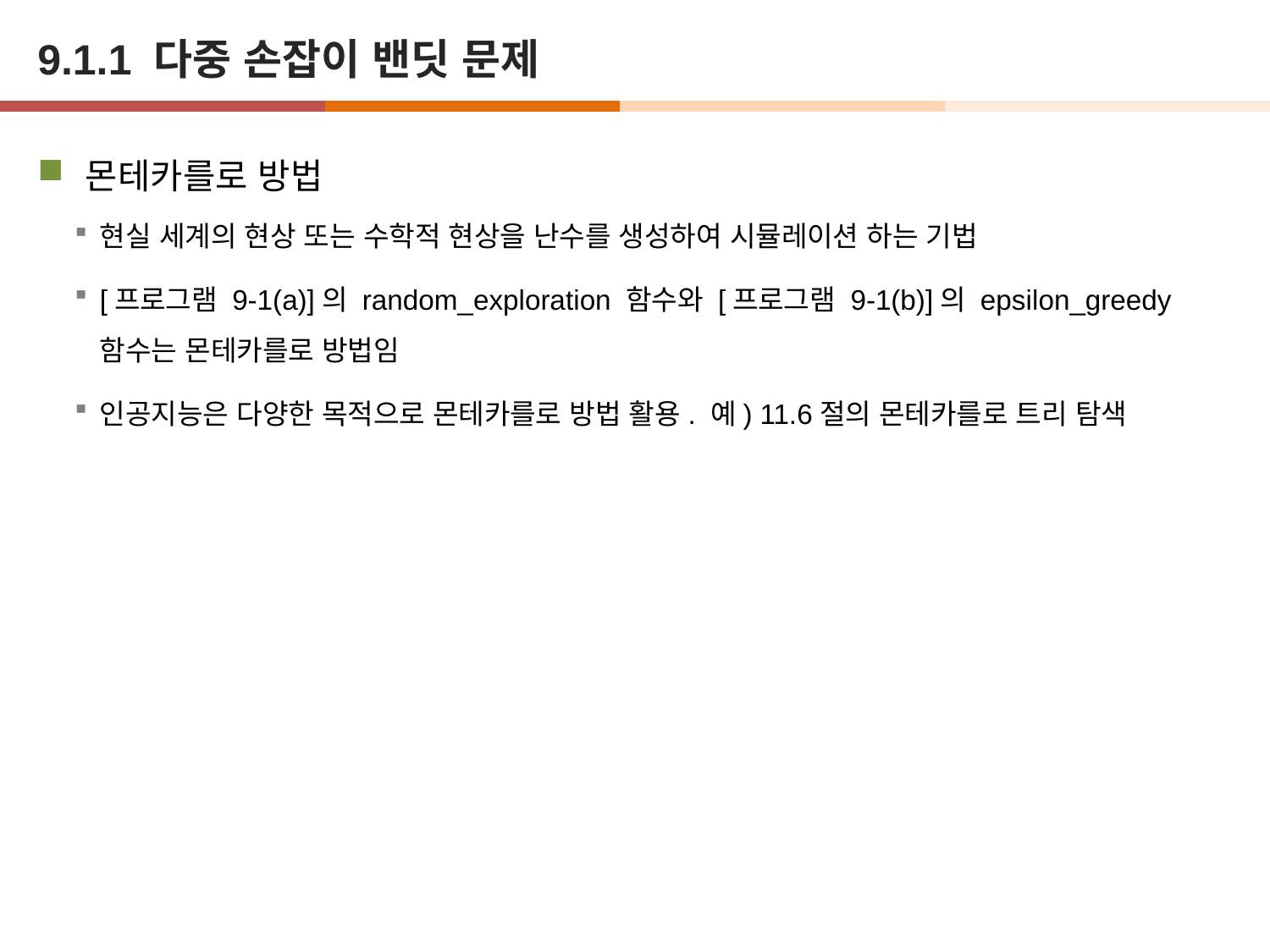

# 9.1.1 다중 손잡이 밴딧 문제
몬테카를로 방법
현실 세계의 현상 또는 수학적 현상을 난수를 생성하여 시뮬레이션 하는 기법
[프로그램 9-1(a)]의 random_exploration 함수와 [프로그램 9-1(b)]의 epsilon_greedy 함수는 몬테카를로 방법임
인공지능은 다양한 목적으로 몬테카를로 방법 활용. 예) 11.6절의 몬테카를로 트리 탐색